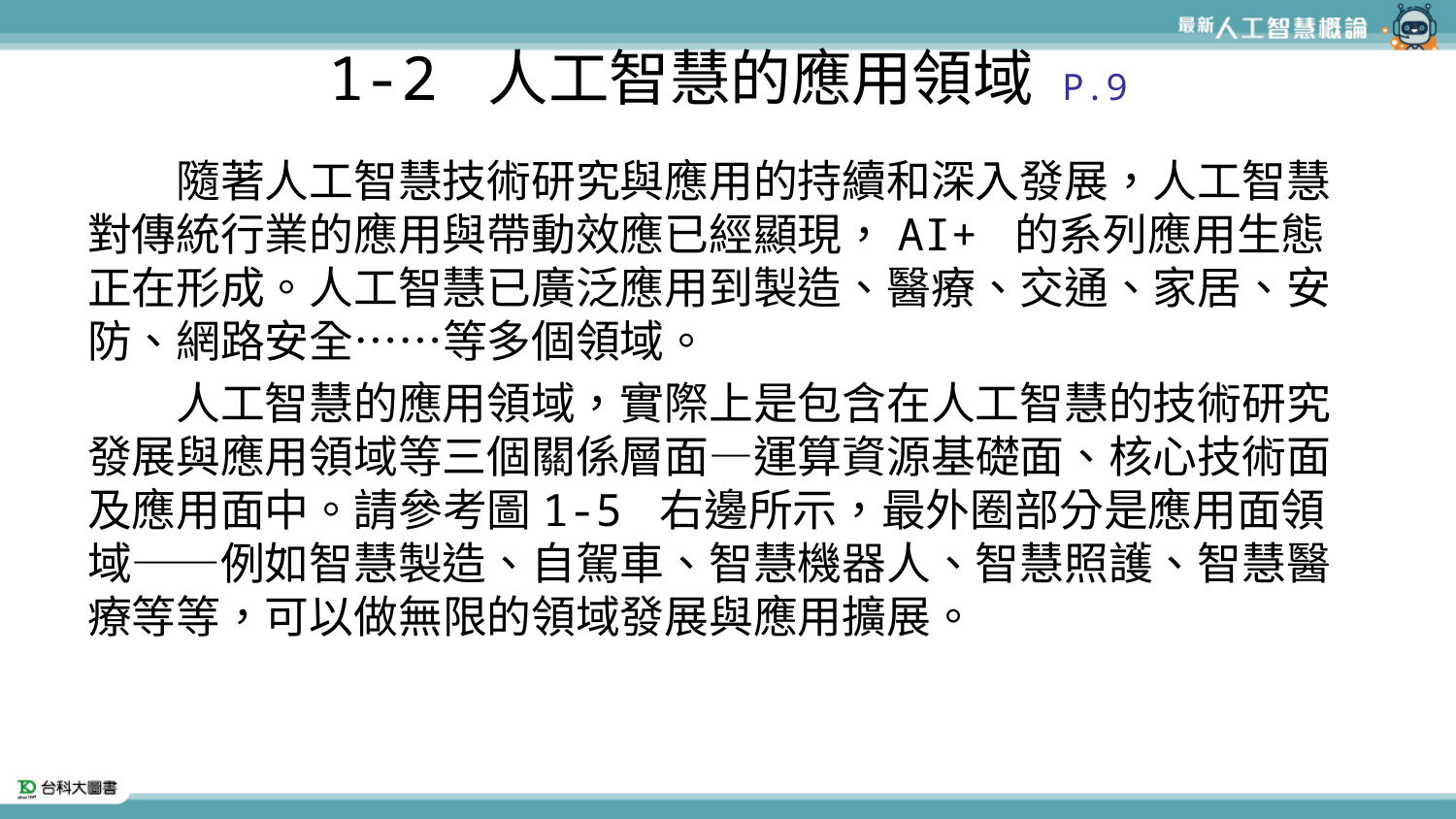

# 1-2 人工智慧的應用領域 P.9
　　隨著人工智慧技術研究與應用的持續和深入發展，人工智慧對傳統行業的應用與帶動效應已經顯現，AI+ 的系列應用生態正在形成。人工智慧已廣泛應用到製造、醫療、交通、家居、安防、網路安全⋯⋯等多個領域。
　　人工智慧的應用領域，實際上是包含在人工智慧的技術研究發展與應用領域等三個關係層面—運算資源基礎面、核心技術面及應用面中。請參考圖1-5 右邊所示，最外圈部分是應用面領域——例如智慧製造、自駕車、智慧機器人、智慧照護、智慧醫療等等，可以做無限的領域發展與應用擴展。